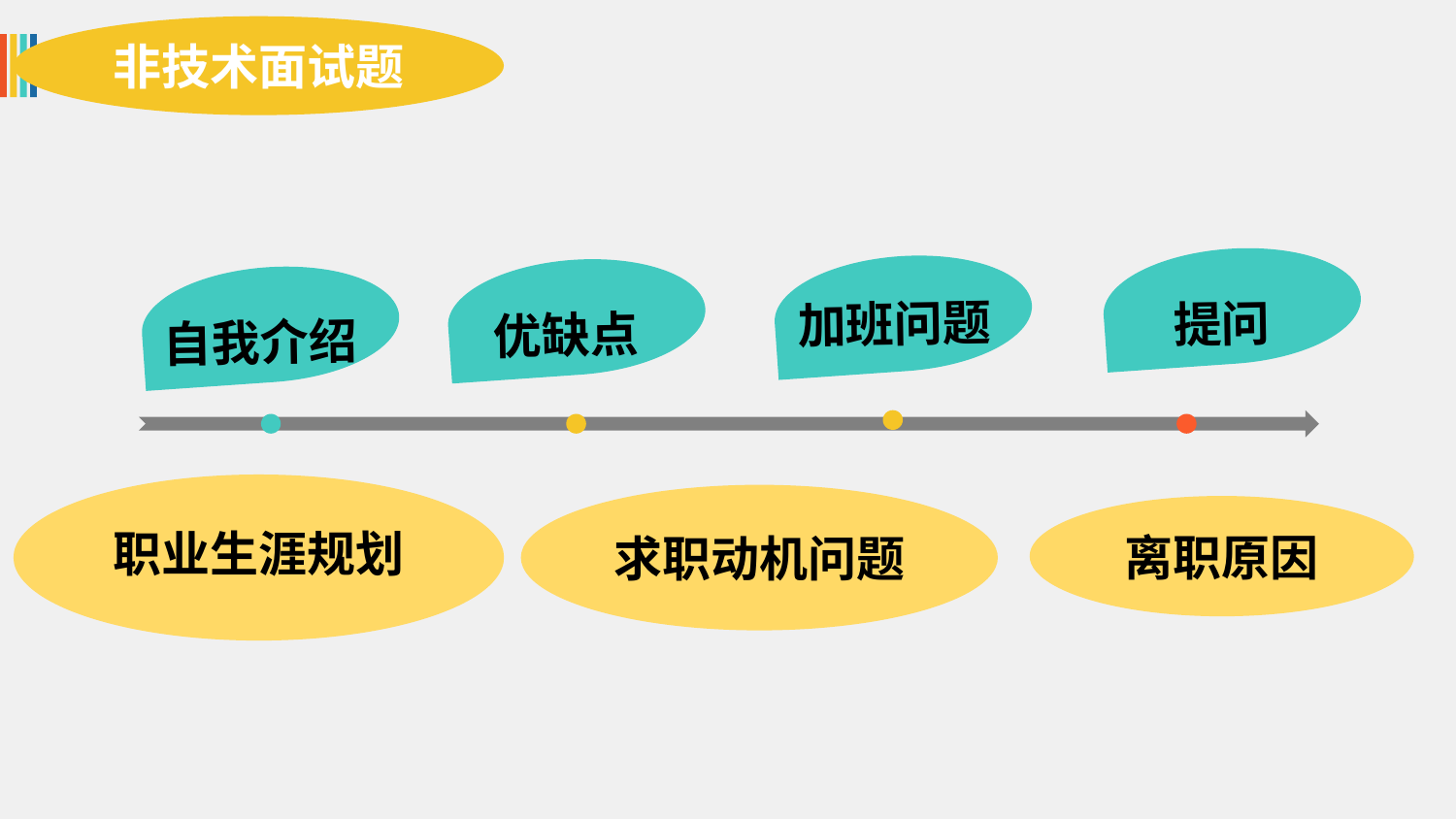

非技术面试题

提问

加班问题

优缺点

自我介绍

职业生涯规划

求职动机问题
离职原因